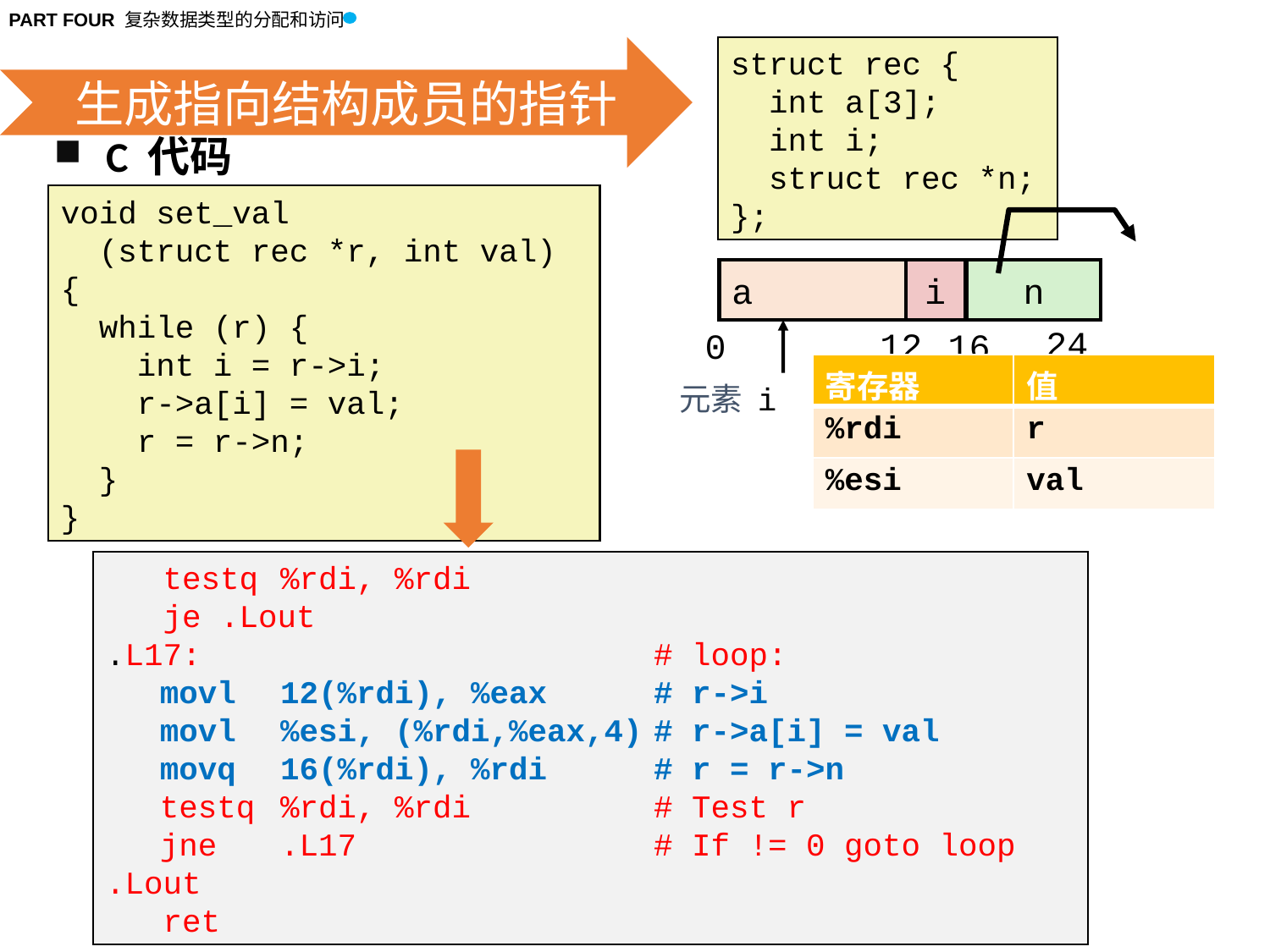

PART FOUR 复杂数据类型的分配和访问

生成指向结构成员的指针
struct rec {
  int a[3];
  int i;
  struct rec *n;
};
C 代码
void set_val
  (struct rec *r, int val)
{
  while (r) {
    int i = r->i;
    r->a[i] = val;
    r = r->n;
  }
}

a
i
n
24
12
0
16

| 寄存器 | 值 |
| --- | --- |
| %rdi | r |
| %esi | val |
元素 i

   testq	%rdi, %rdi
   je .Lout
.L17:		# loop:
	  movl	12(%rdi), %eax	# r->i
	  movl	%esi, (%rdi,%eax,4)	# r->a[i] = val
	  movq	16(%rdi), %rdi	# r = r->n
	  testq	%rdi, %rdi	# Test r
	  jne	.L17	# If != 0 goto loop
.Lout
   ret